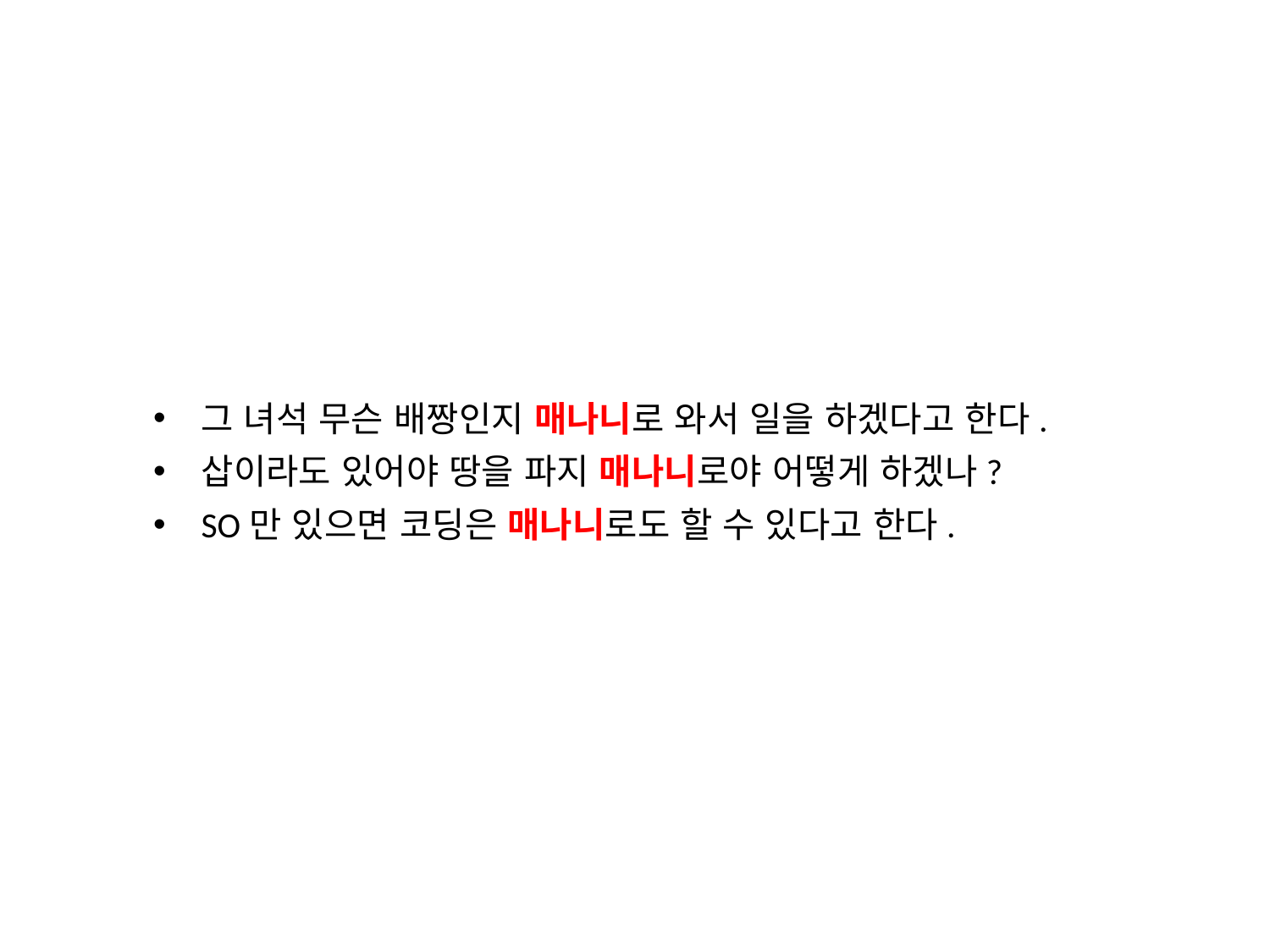

그 녀석 무슨 배짱인지 매나니로 와서 일을 하겠다고 한다.
삽이라도 있어야 땅을 파지 매나니로야 어떻게 하겠나?
SO만 있으면 코딩은 매나니로도 할 수 있다고 한다.